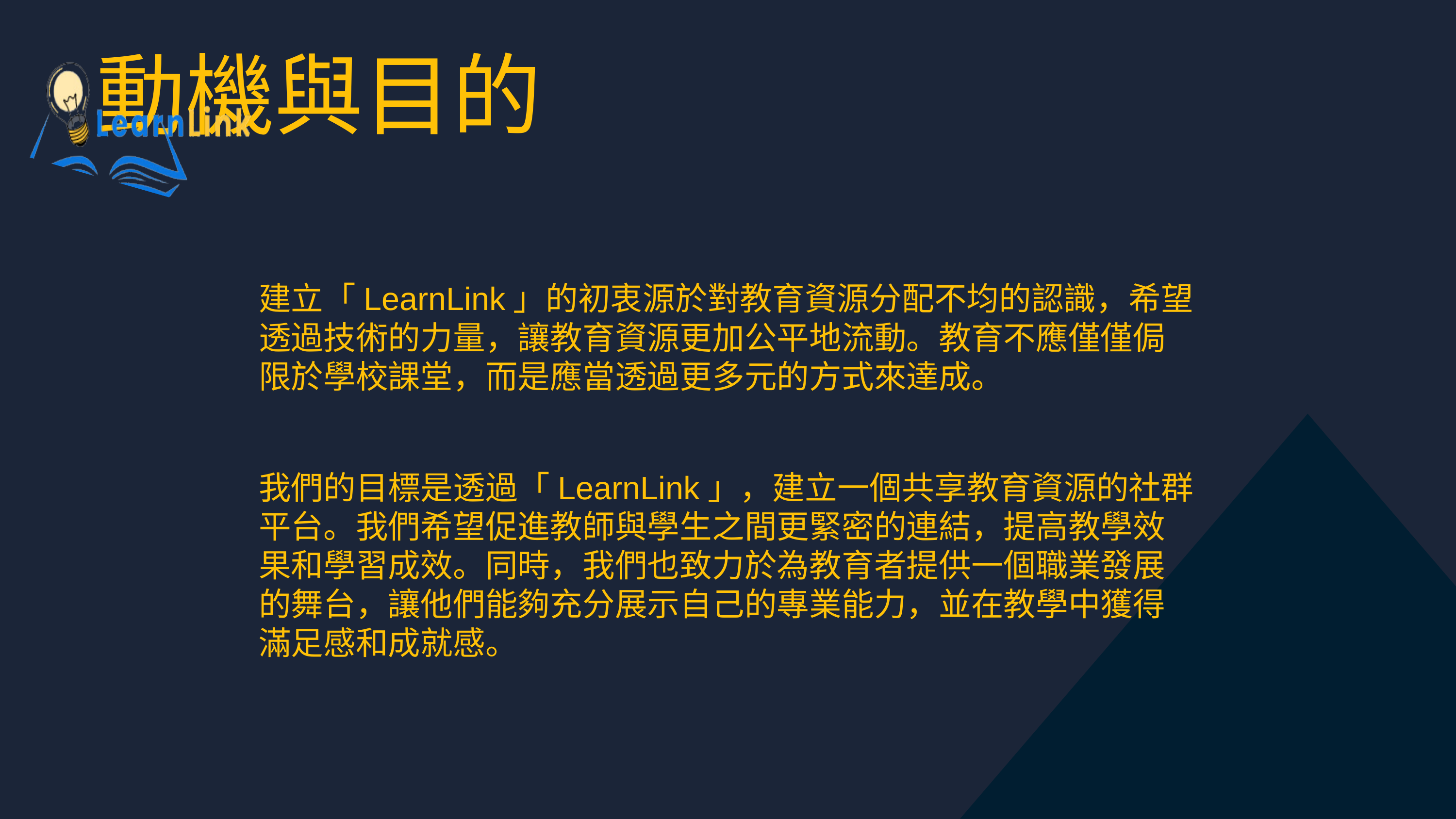

動機與目的

建立「LearnLink」的初衷源於對教育資源分配不均的認識，希望透過技術的力量，讓教育資源更加公平地流動。教育不應僅僅侷限於學校課堂，而是應當透過更多元的方式來達成。

我們的目標是透過「LearnLink」，建立一個共享教育資源的社群平台。我們希望促進教師與學生之間更緊密的連結，提高教學效果和學習成效。同時，我們也致力於為教育者提供一個職業發展的舞台，讓他們能夠充分展示自己的專業能力，並在教學中獲得滿足感和成就感。